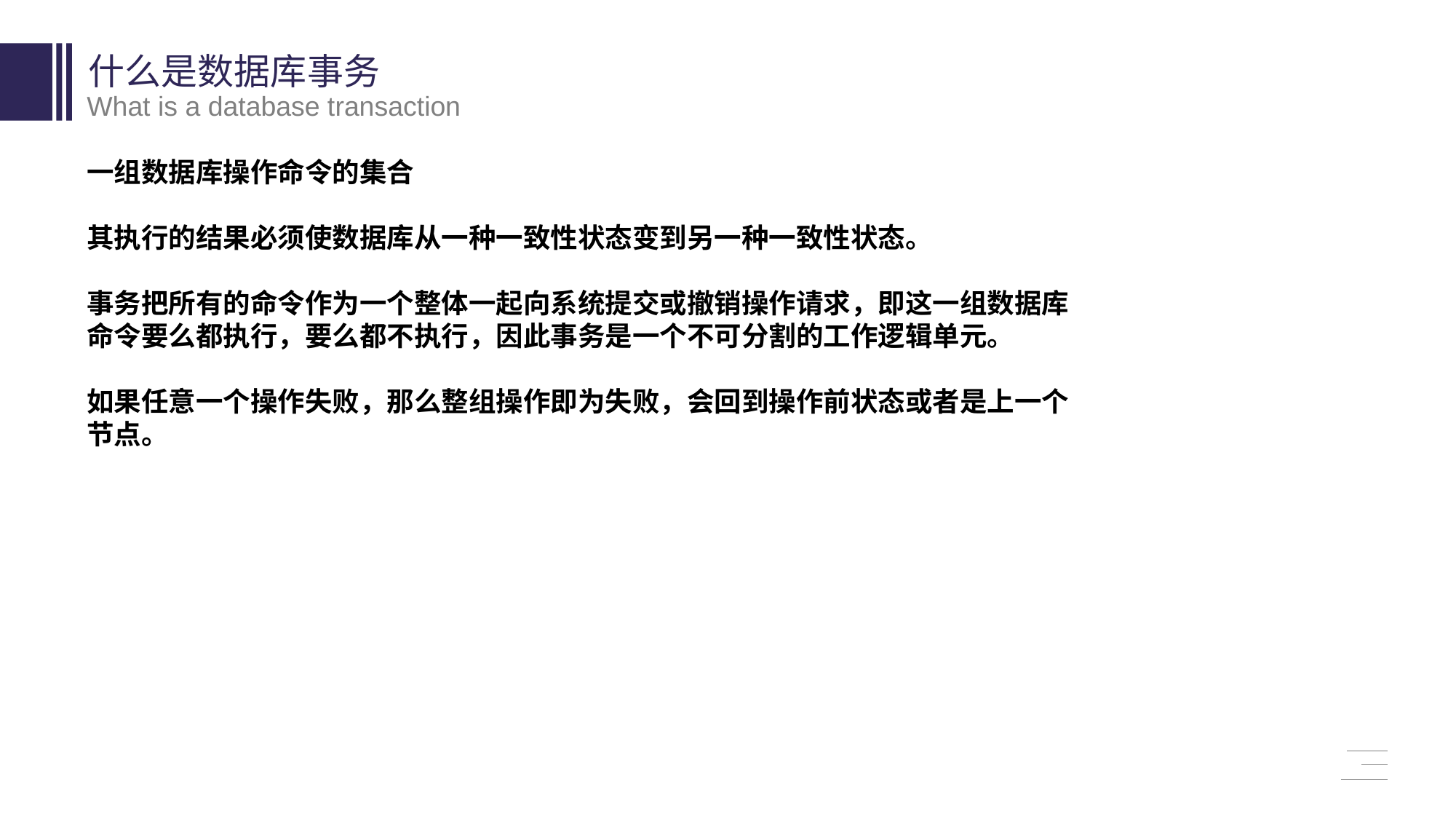

什么是数据库事务

What is a database transaction
一组数据库操作命令的集合

其执行的结果必须使数据库从一种一致性状态变到另一种一致性状态。

事务把所有的命令作为一个整体一起向系统提交或撤销操作请求，即这一组数据库命令要么都执行，要么都不执行，因此事务是一个不可分割的工作逻辑单元。

如果任意一个操作失败，那么整组操作即为失败，会回到操作前状态或者是上一个节点。